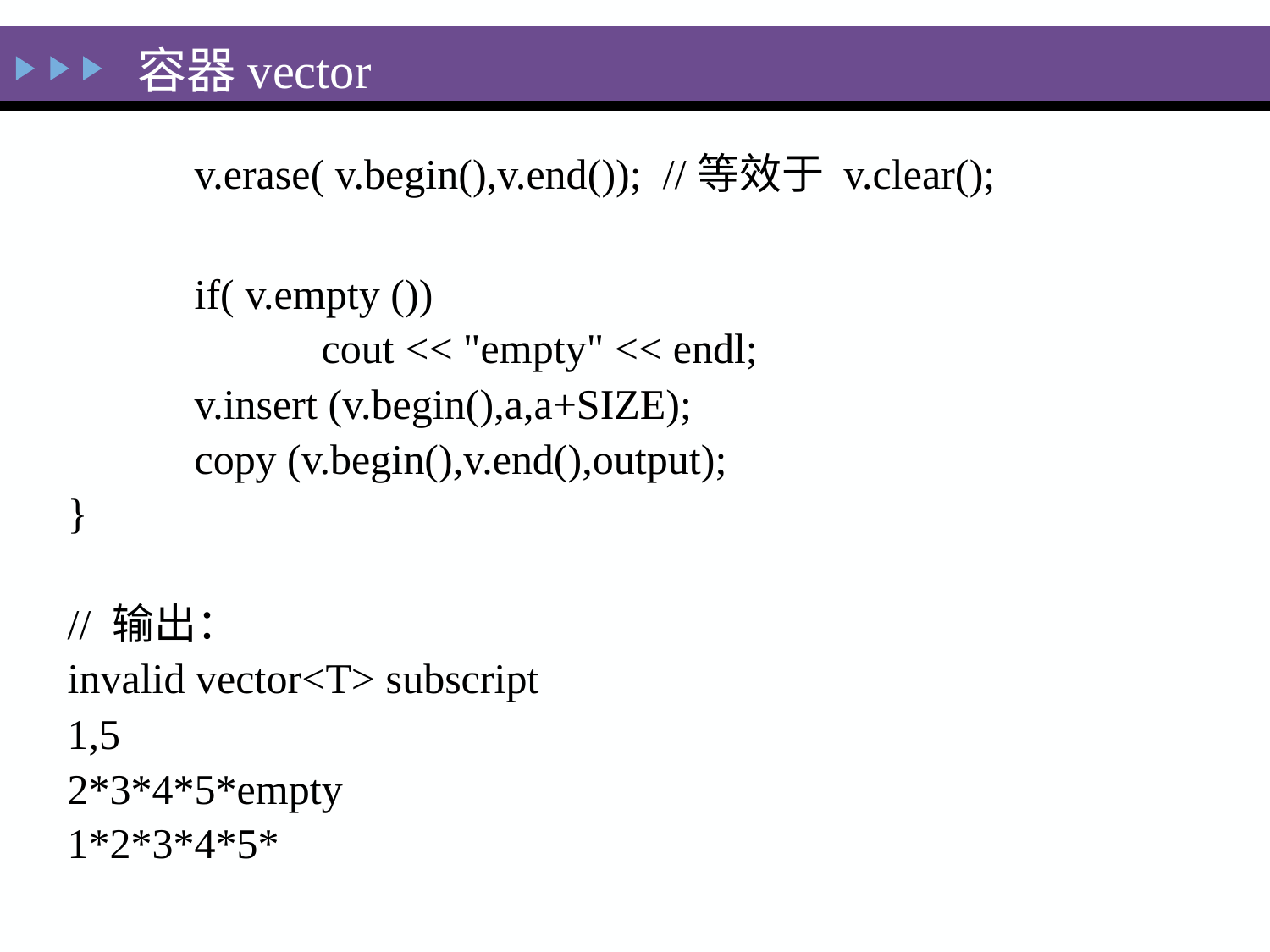

容器vector
	v.erase( v.begin(),v.end());  //等效于 v.clear();

	if( v.empty ())
		cout << "empty" << endl;
	v.insert (v.begin(),a,a+SIZE);
	copy (v.begin(),v.end(),output);
}

// 输出：
invalid vector<T> subscript
1,5
2*3*4*5*empty
1*2*3*4*5*